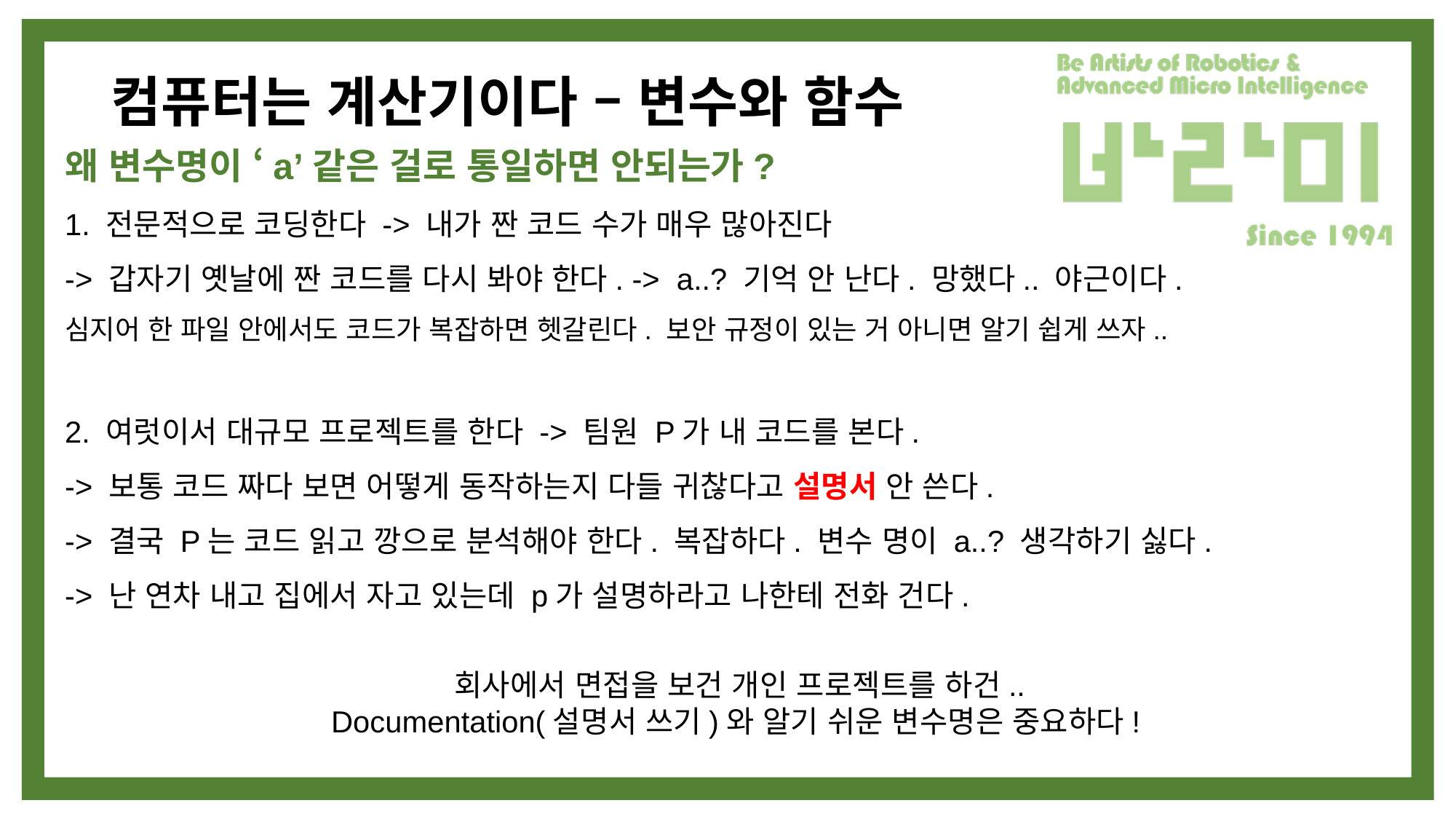

# 컴퓨터는 계산기이다 – 변수와 함수
왜 변수명이 ‘a’같은 걸로 통일하면 안되는가?
1. 전문적으로 코딩한다 -> 내가 짠 코드 수가 매우 많아진다
-> 갑자기 옛날에 짠 코드를 다시 봐야 한다. ->  a..? 기억 안 난다. 망했다.. 야근이다.
심지어 한 파일 안에서도 코드가 복잡하면 헷갈린다. 보안 규정이 있는 거 아니면 알기 쉽게 쓰자..

2. 여럿이서 대규모 프로젝트를 한다 -> 팀원 P가 내 코드를 본다.
-> 보통 코드 짜다 보면 어떻게 동작하는지 다들 귀찮다고 설명서 안 쓴다.
-> 결국 P는 코드 읽고 깡으로 분석해야 한다. 복잡하다. 변수 명이 a..? 생각하기 싫다.
-> 난 연차 내고 집에서 자고 있는데 p가 설명하라고 나한테 전화 건다.
회사에서 면접을 보건 개인 프로젝트를 하건..
Documentation(설명서 쓰기)와 알기 쉬운 변수명은 중요하다!